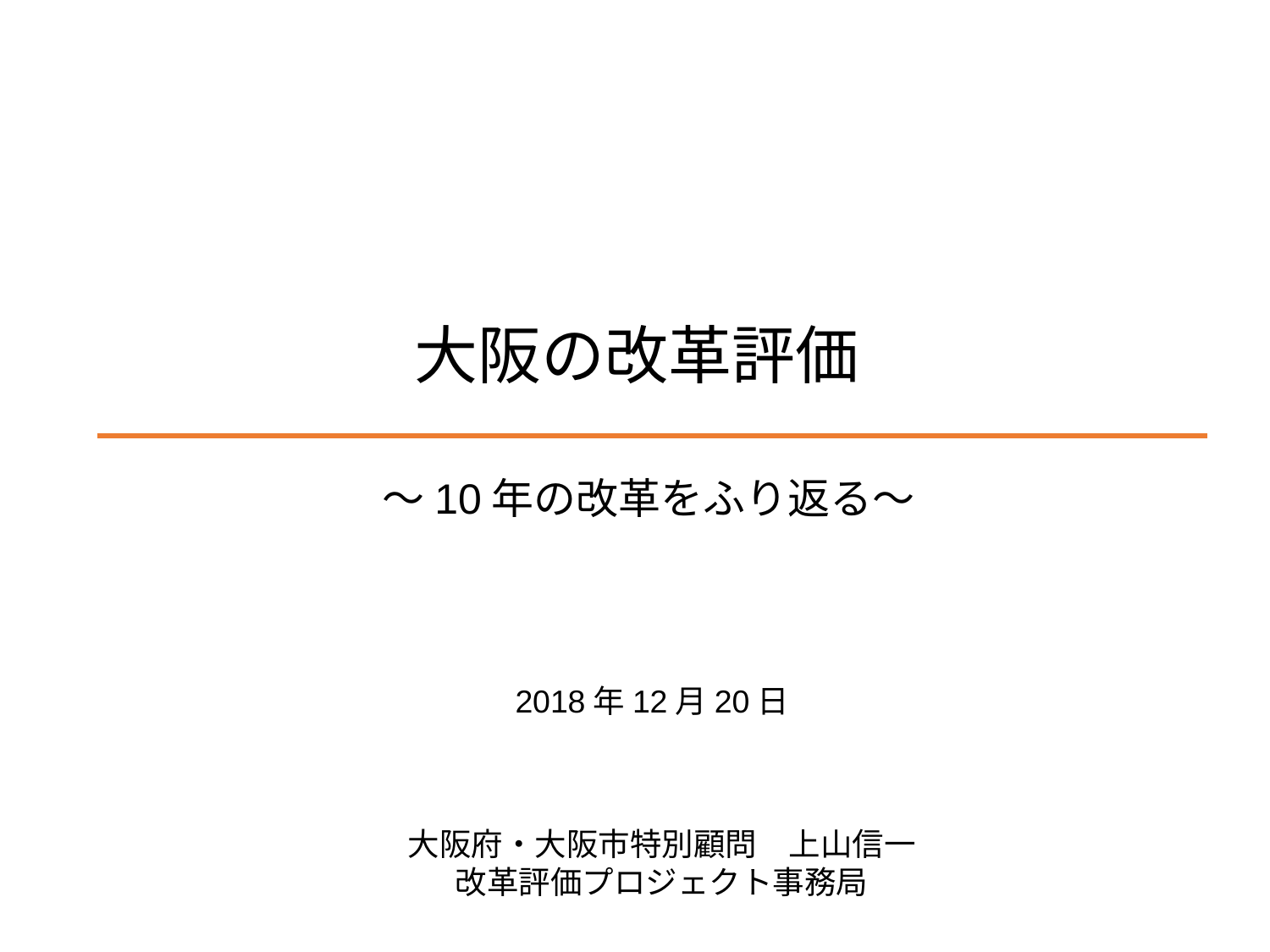

大阪の改革評価
～10年の改革をふり返る～
2018年12月20日
大阪府・大阪市特別顧問　上山信一
改革評価プロジェクト事務局